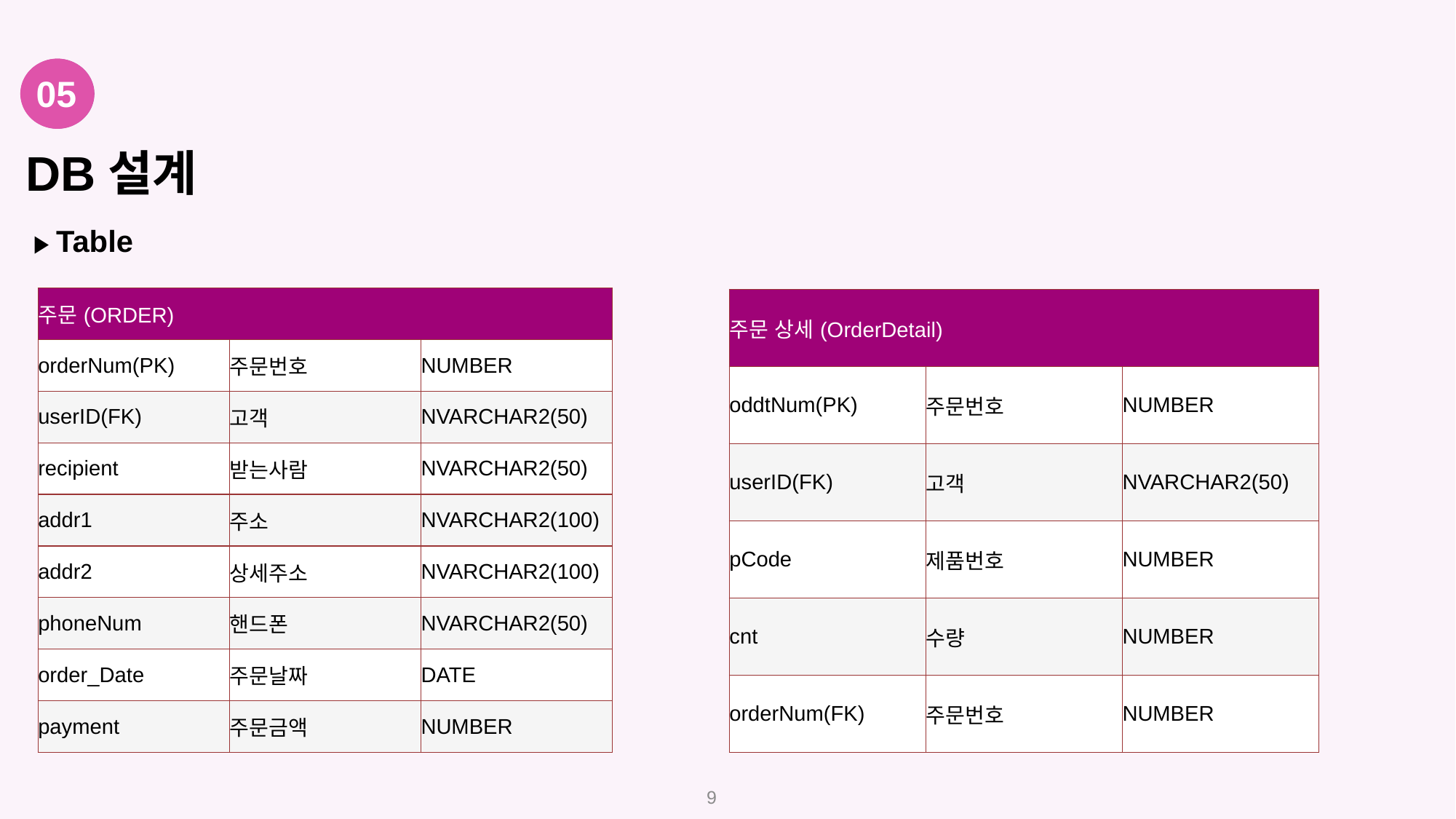

# DB설계

05

03
▶ Table
| 주문(ORDER) |  |  |
| --- | --- | --- |
| orderNum(PK) | 주문번호 | NUMBER |
| userID(FK) | 고객 | NVARCHAR2(50) |
| recipient | 받는사람 | NVARCHAR2(50) |
| addr1 | 주소 | NVARCHAR2(100) |
| addr2 | 상세주소 | NVARCHAR2(100) |
| phoneNum | 핸드폰 | NVARCHAR2(50) |
| order\_Date | 주문날짜 | DATE |
| payment | 주문금액 | NUMBER |
| 주문 상세(OrderDetail) |  |  |
| --- | --- | --- |
| oddtNum(PK) | 주문번호 | NUMBER |
| userID(FK) | 고객 | NVARCHAR2(50) |
| pCode | 제품번호 | NUMBER |
| cnt | 수량 | NUMBER |
| orderNum(FK) | 주문번호 | NUMBER |
9